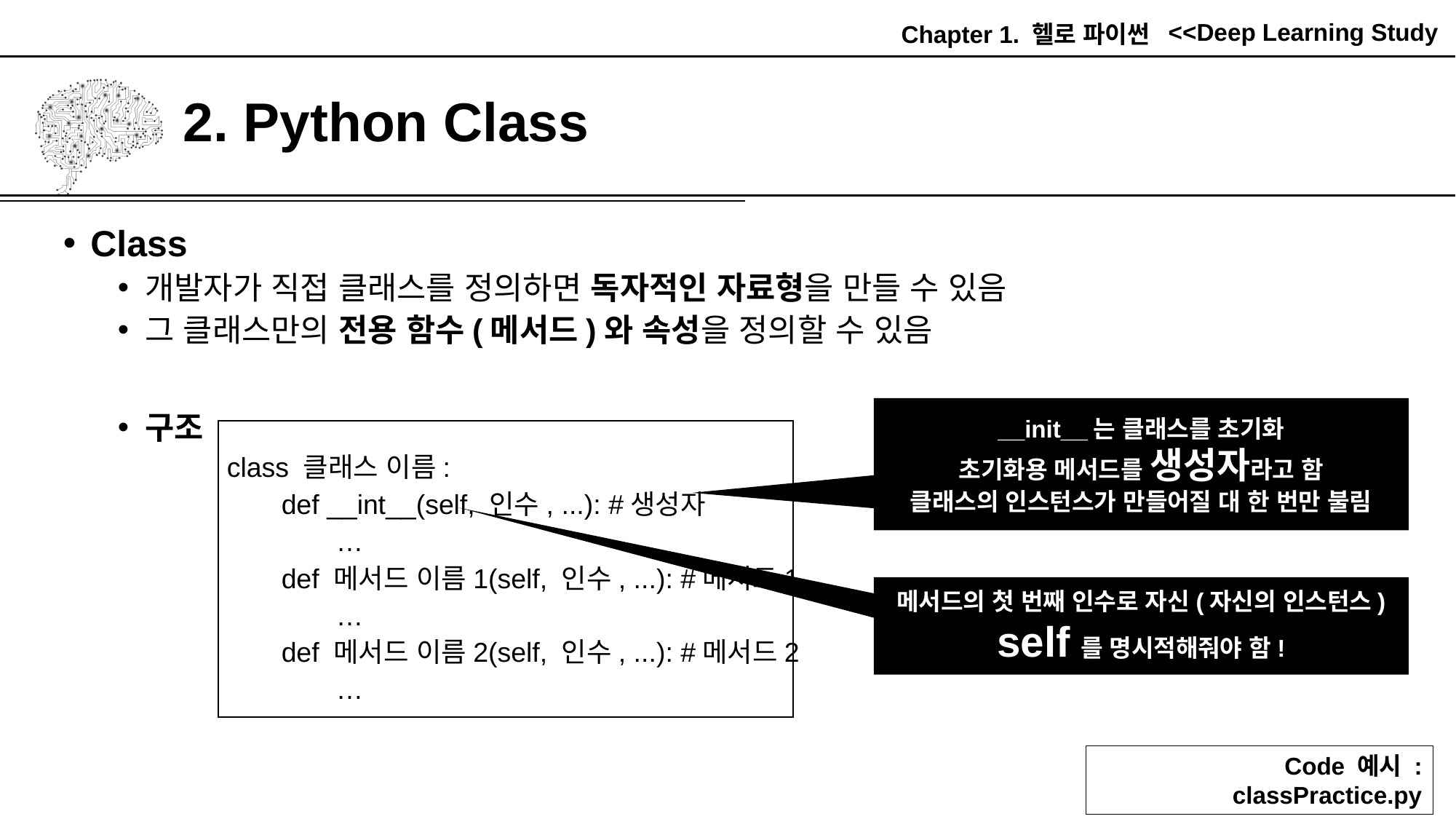

Chapter 1. 헬로 파이썬
# 2. Python Class
Class
개발자가 직접 클래스를 정의하면 독자적인 자료형을 만들 수 있음
그 클래스만의 전용 함수(메서드)와 속성을 정의할 수 있음

구조
class 클래스 이름:
def __int__(self, 인수, ...): #생성자
…
def 메서드 이름1(self, 인수, ...): #메서드1
…
def 메서드 이름2(self, 인수, ...): #메서드2
…

__init__는 클래스를 초기화
초기화용 메서드를 생성자라고 함
클래스의 인스턴스가 만들어질 대 한 번만 불림

메서드의 첫 번째 인수로 자신(자신의 인스턴스)
self를 명시적해줘야 함!
Code 예시 : classPractice.py